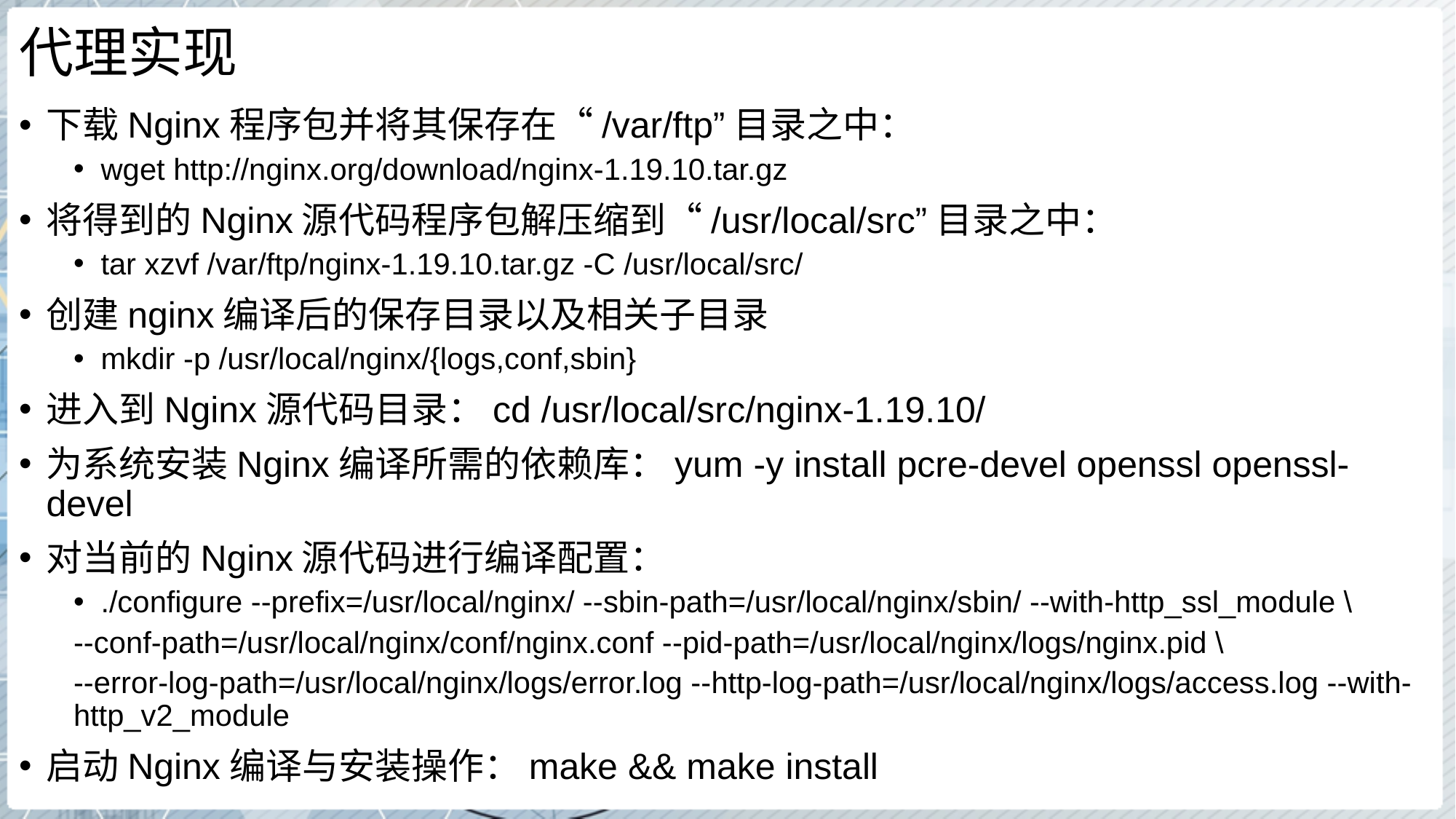

# 代理实现
下载Nginx程序包并将其保存在“/var/ftp”目录之中：
wget http://nginx.org/download/nginx-1.19.10.tar.gz
将得到的Nginx源代码程序包解压缩到“/usr/local/src”目录之中：
tar xzvf /var/ftp/nginx-1.19.10.tar.gz -C /usr/local/src/
创建nginx编译后的保存目录以及相关子目录
mkdir -p /usr/local/nginx/{logs,conf,sbin}
进入到Nginx源代码目录：cd /usr/local/src/nginx-1.19.10/
为系统安装Nginx编译所需的依赖库：yum -y install pcre-devel openssl openssl-devel
对当前的Nginx源代码进行编译配置：
./configure --prefix=/usr/local/nginx/ --sbin-path=/usr/local/nginx/sbin/ --with-http_ssl_module \
--conf-path=/usr/local/nginx/conf/nginx.conf --pid-path=/usr/local/nginx/logs/nginx.pid \
--error-log-path=/usr/local/nginx/logs/error.log --http-log-path=/usr/local/nginx/logs/access.log --with-http_v2_module
启动Nginx编译与安装操作：make && make install